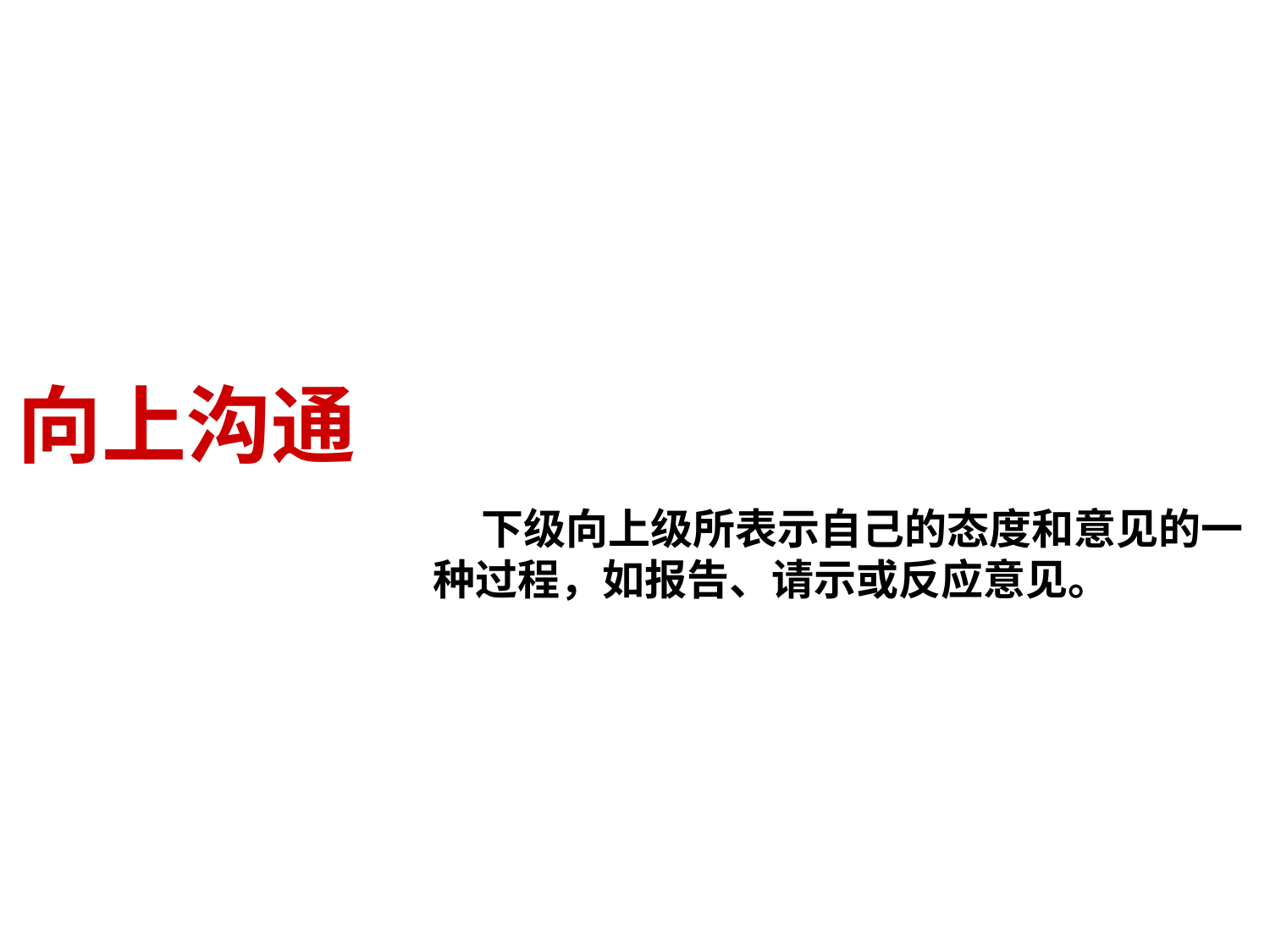

向上沟通
    下级向上级所表示自己的态度和意见的一种过程，如报告、请示或反应意见。